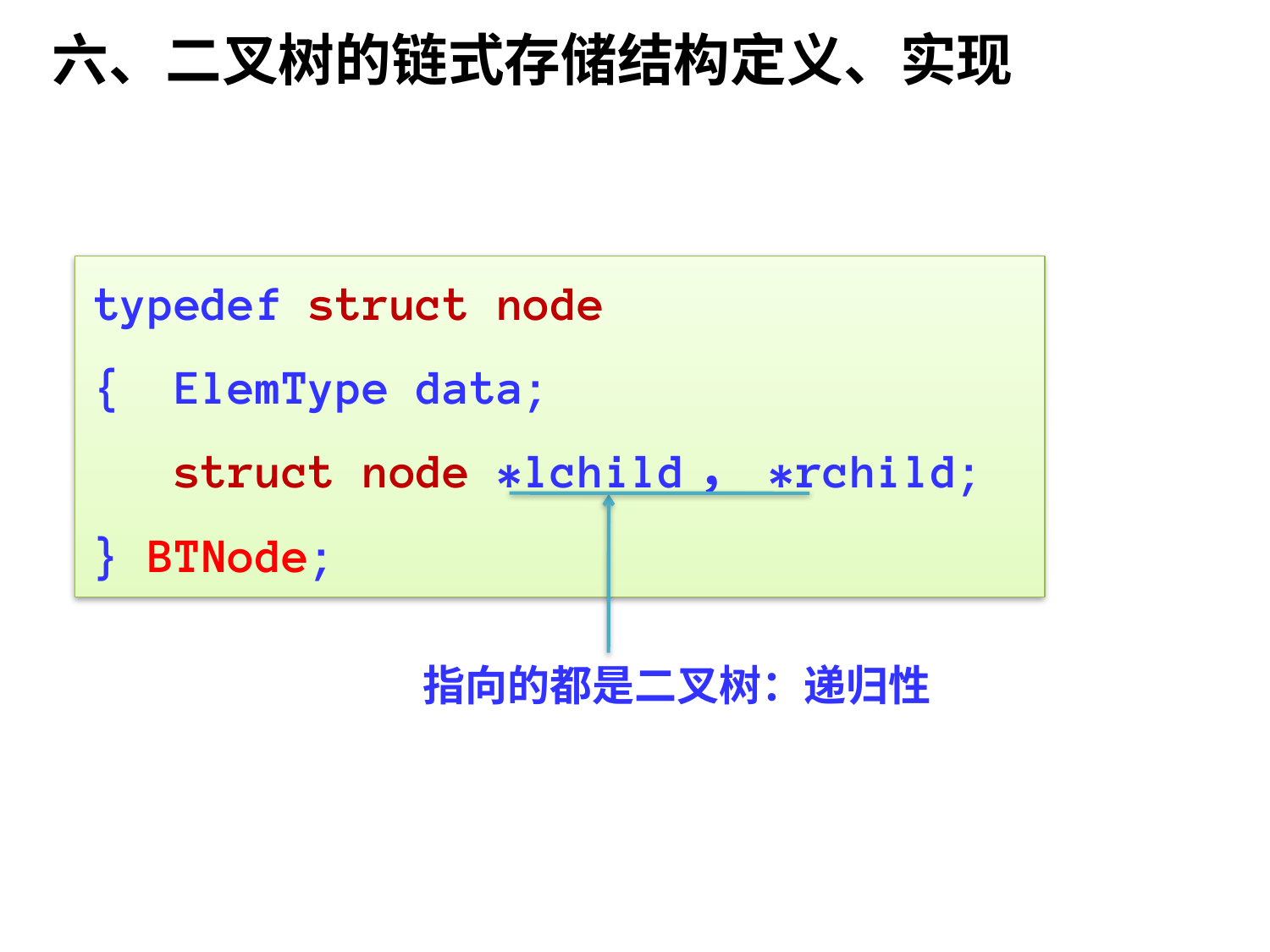

# 六、二叉树的链式存储结构定义、实现
typedef struct node
{  ElemType data;
   struct node *lchild， *rchild;
} BTNode;
指向的都是二叉树：递归性